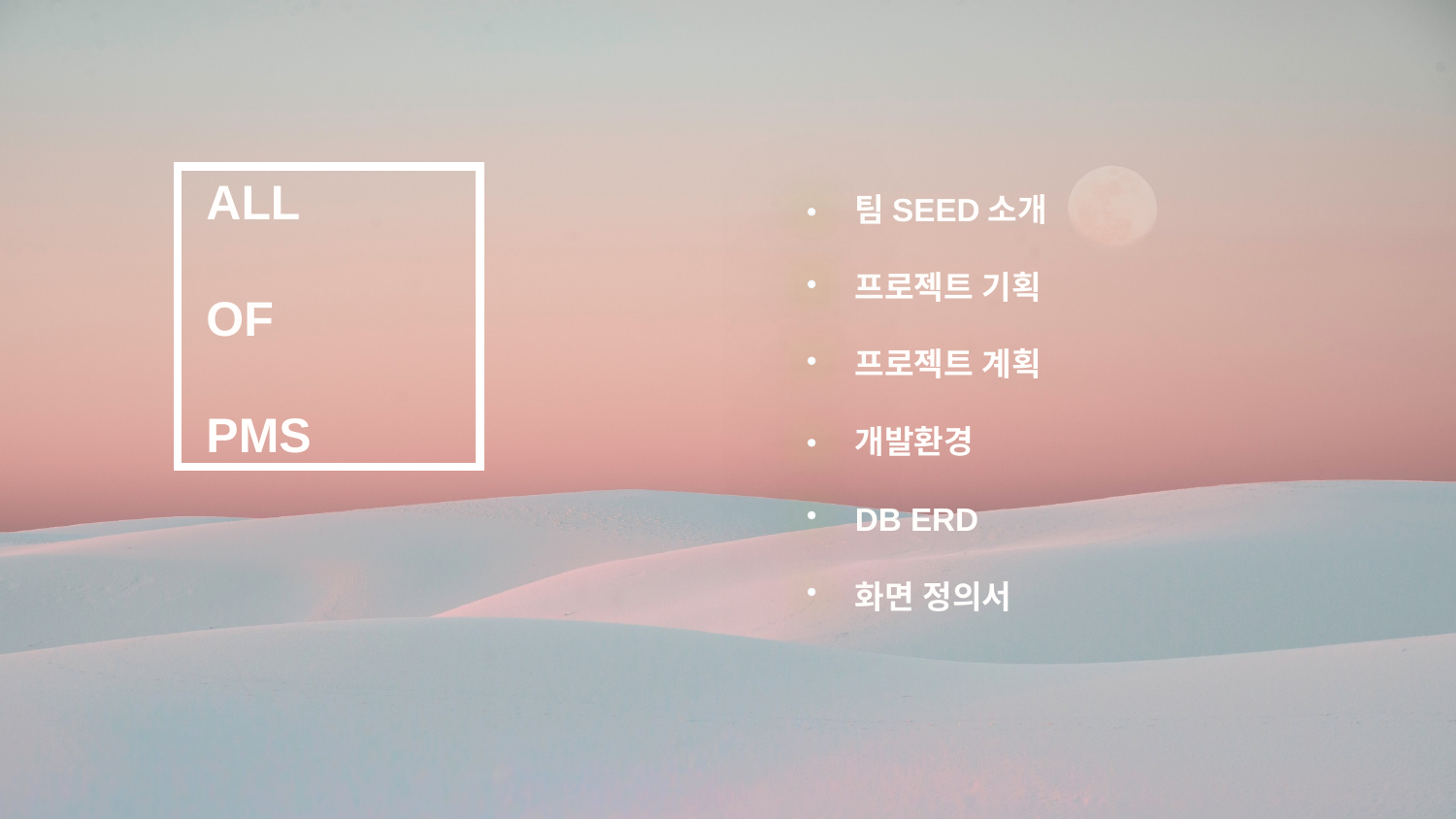

ALL
OF

PMS
팀SEED소개

프로젝트 기획

프로젝트 계획

개발환경

DB ERD

화면 정의서